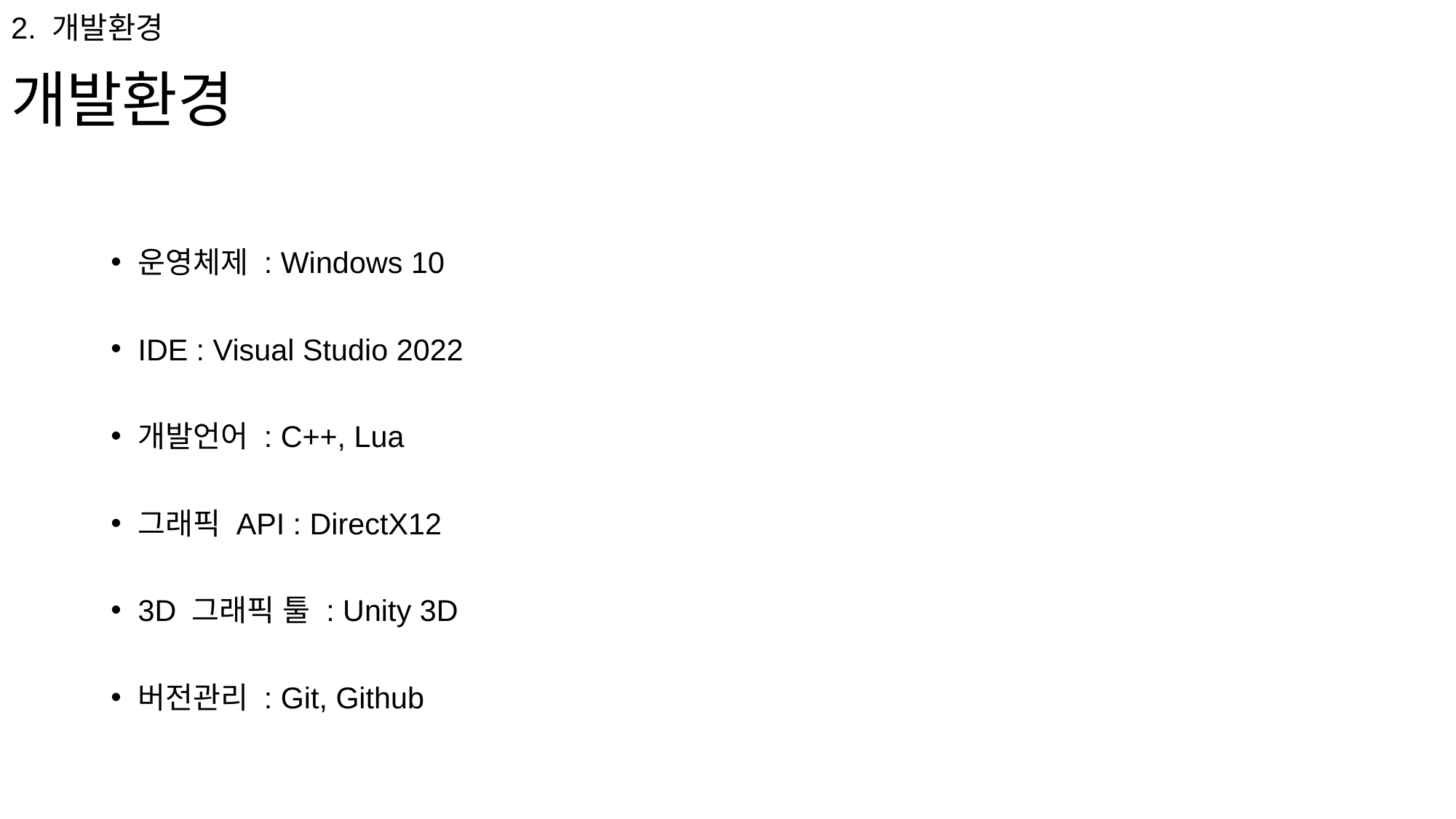

2. 개발환경
개발환경
운영체제 : Windows 10
IDE : Visual Studio 2022
개발언어 : C++, Lua
그래픽 API : DirectX12
3D 그래픽 툴 : Unity 3D
버전관리 : Git, Github